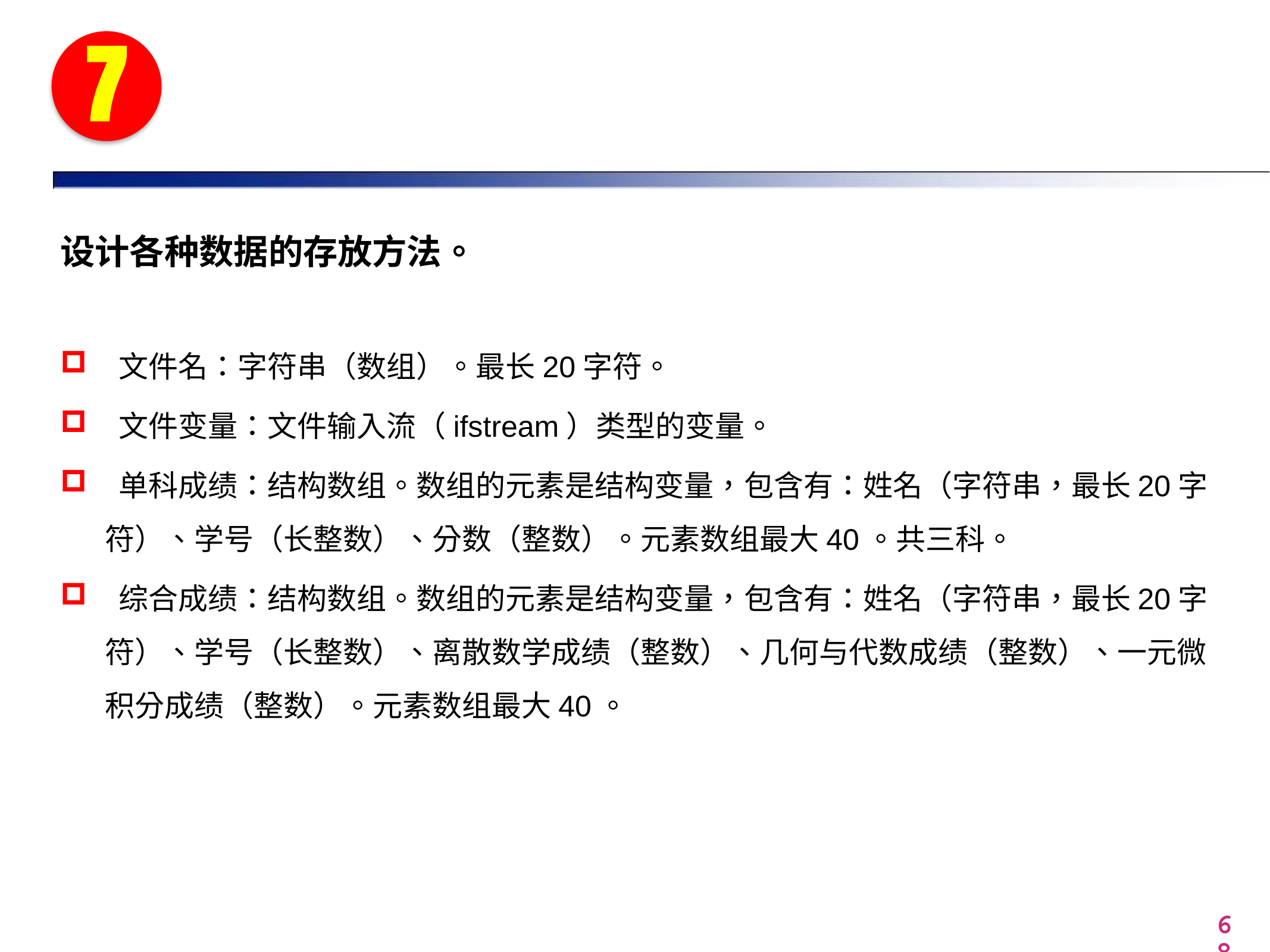

7
设计各种数据的存放方法。

 文件名：字符串（数组）。最长20字符。
 文件变量：文件输入流（ifstream）类型的变量。
 单科成绩：结构数组。数组的元素是结构变量，包含有：姓名（字符串，最长20字符）、学号（长整数）、分数（整数）。元素数组最大40。共三科。
 综合成绩：结构数组。数组的元素是结构变量，包含有：姓名（字符串，最长20字符）、学号（长整数）、离散数学成绩（整数）、几何与代数成绩（整数）、一元微积分成绩（整数）。元素数组最大40。
68